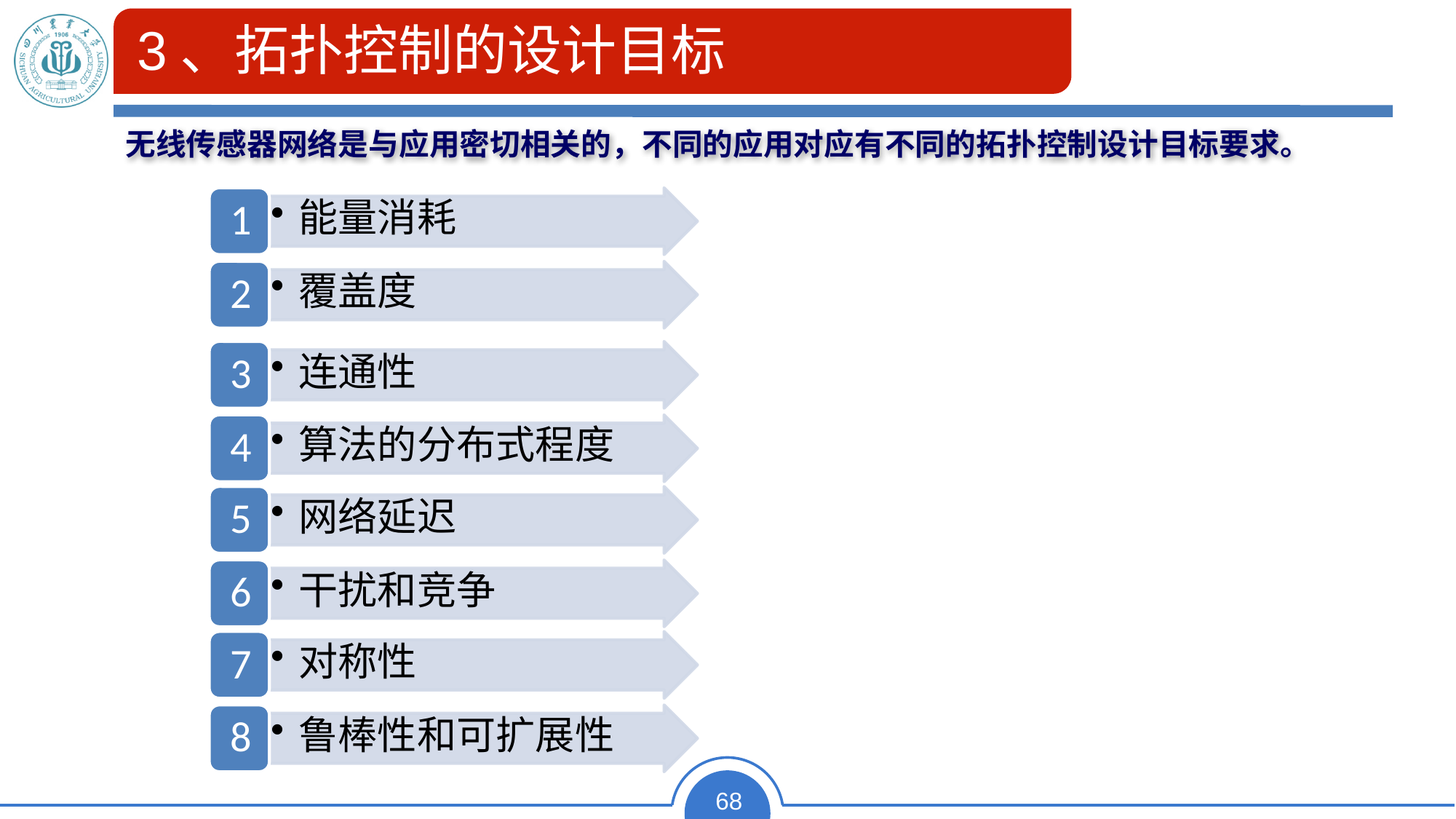

# 3、拓扑控制的设计目标
无线传感器网络是与应用密切相关的，不同的应用对应有不同的拓扑控制设计目标要求。
能量消耗
1
覆盖度
2
连通性
3
算法的分布式程度
4
网络延迟
5
干扰和竞争
6
对称性
7
鲁棒性和可扩展性
8